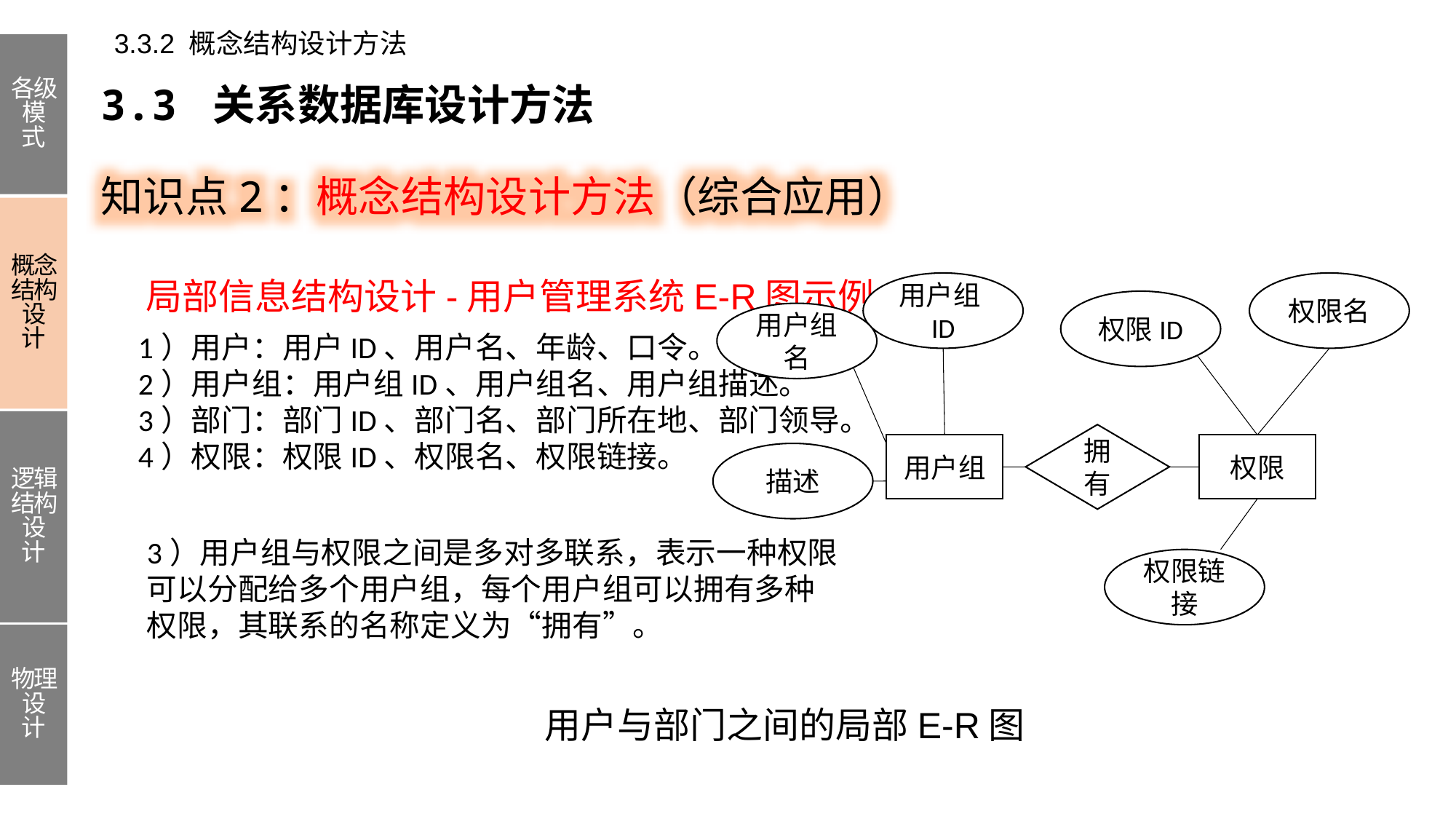

3.3.2 概念结构设计方法
各级模式
概念结构设计
逻辑结构设计
物理设计
3.3 关系数据库设计方法
知识点2：概念结构设计方法（综合应用）
局部信息结构设计-用户管理系统E-R图示例
权限名
用户组ID
权限ID
用户组名
1）用户：用户ID、用户名、年龄、口令。
2）用户组：用户组ID、用户组名、用户组描述。
3）部门：部门ID、部门名、部门所在地、部门领导。
4）权限：权限ID、权限名、权限链接。
拥有
用户组
权限
描述
3）用户组与权限之间是多对多联系，表示一种权限
可以分配给多个用户组，每个用户组可以拥有多种
权限，其联系的名称定义为“拥有”。
权限链接
用户与部门之间的局部E-R图